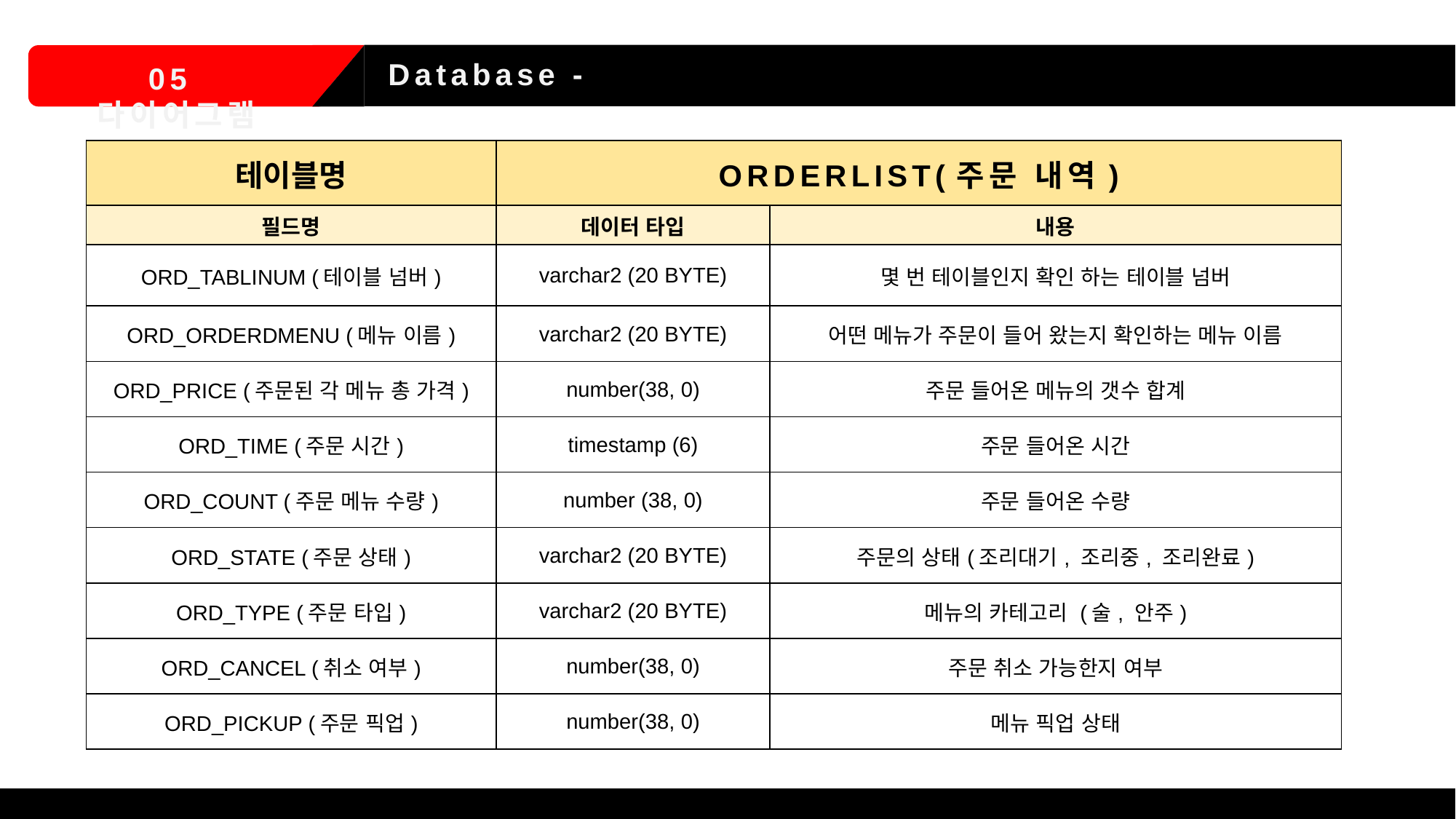

Database - 주문 내역(테이블 오더기, 주방, 관리자)
05  다이어그램
| 테이블명 | ORDERLIST(주문 내역) |  |
| --- | --- | --- |
| 필드명 | 데이터 타입 | 내용 |
| ORD\_TABLINUM (테이블 넘버) | varchar2 (20 BYTE) | 몇 번 테이블인지 확인 하는 테이블 넘버 |
| ORD\_ORDERDMENU (메뉴 이름) | varchar2 (20 BYTE) | 어떤 메뉴가 주문이 들어 왔는지 확인하는 메뉴 이름 |
| ORD\_PRICE (주문된 각 메뉴 총 가격) | number(38, 0) | 주문 들어온 메뉴의 갯수 합계 |
| ORD\_TIME (주문 시간) | timestamp (6) | 주문 들어온 시간 |
| ORD\_COUNT (주문 메뉴 수량) | number (38, 0) | 주문 들어온 수량 |
| ORD\_STATE (주문 상태) | varchar2 (20 BYTE) | 주문의 상태(조리대기, 조리중, 조리완료) |
| ORD\_TYPE (주문 타입) | varchar2 (20 BYTE) | 메뉴의 카테고리 (술, 안주) |
| ORD\_CANCEL (취소 여부) | number(38, 0) | 주문 취소 가능한지 여부 |
| ORD\_PICKUP (주문 픽업) | number(38, 0) | 메뉴 픽업 상태 |